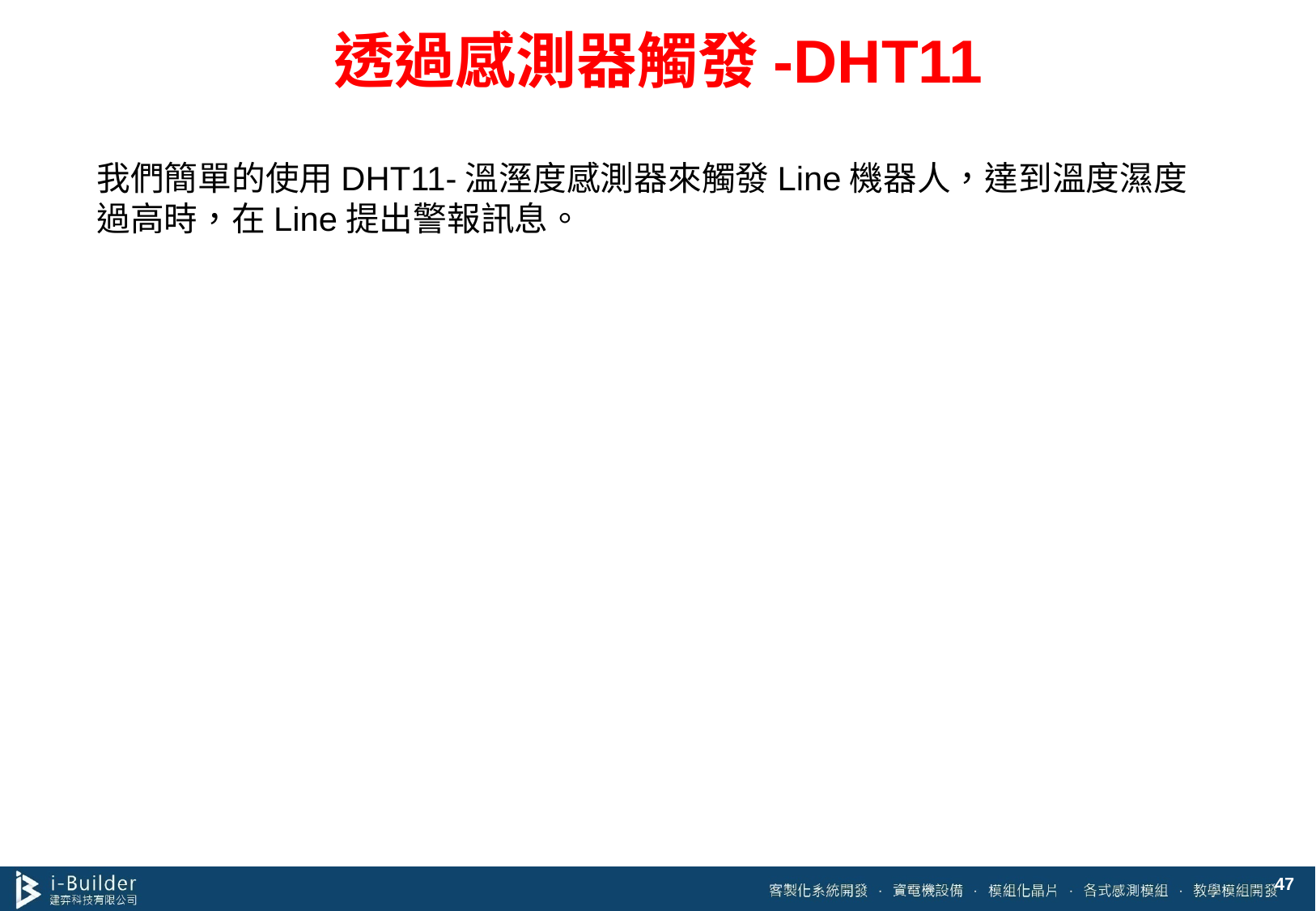

# 透過感測器觸發-DHT11
我們簡單的使用DHT11-溫溼度感測器來觸發Line機器人，達到溫度濕度過高時，在Line提出警報訊息。
47